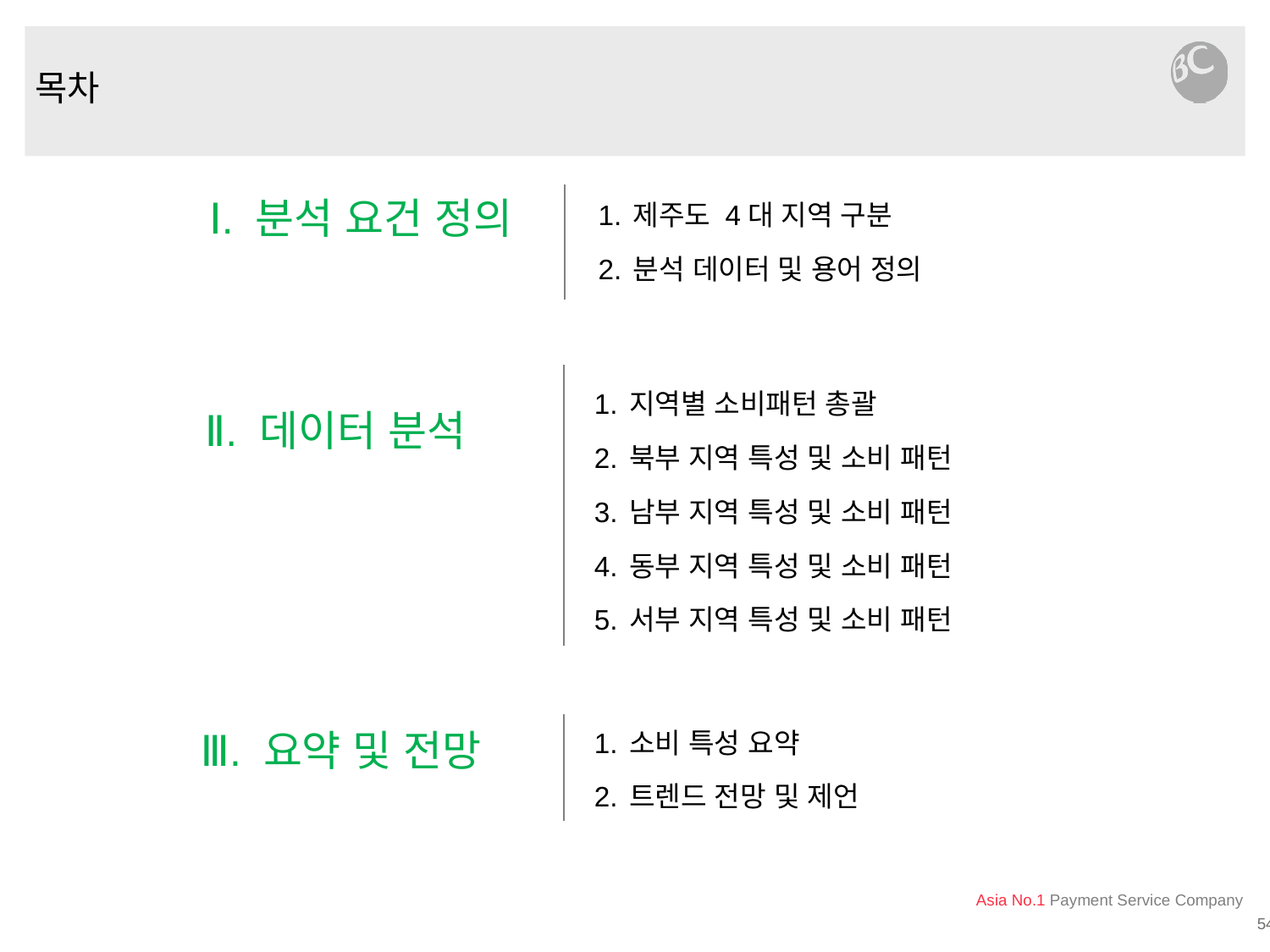

목차
제주도 4대 지역 구분
분석 데이터 및 용어 정의
Ⅰ. 분석 요건 정의
지역별 소비패턴 총괄
북부 지역 특성 및 소비 패턴
남부 지역 특성 및 소비 패턴
동부 지역 특성 및 소비 패턴
서부 지역 특성 및 소비 패턴
Ⅱ. 데이터 분석
소비 특성 요약
트렌드 전망 및 제언
Ⅲ. 요약 및 전망